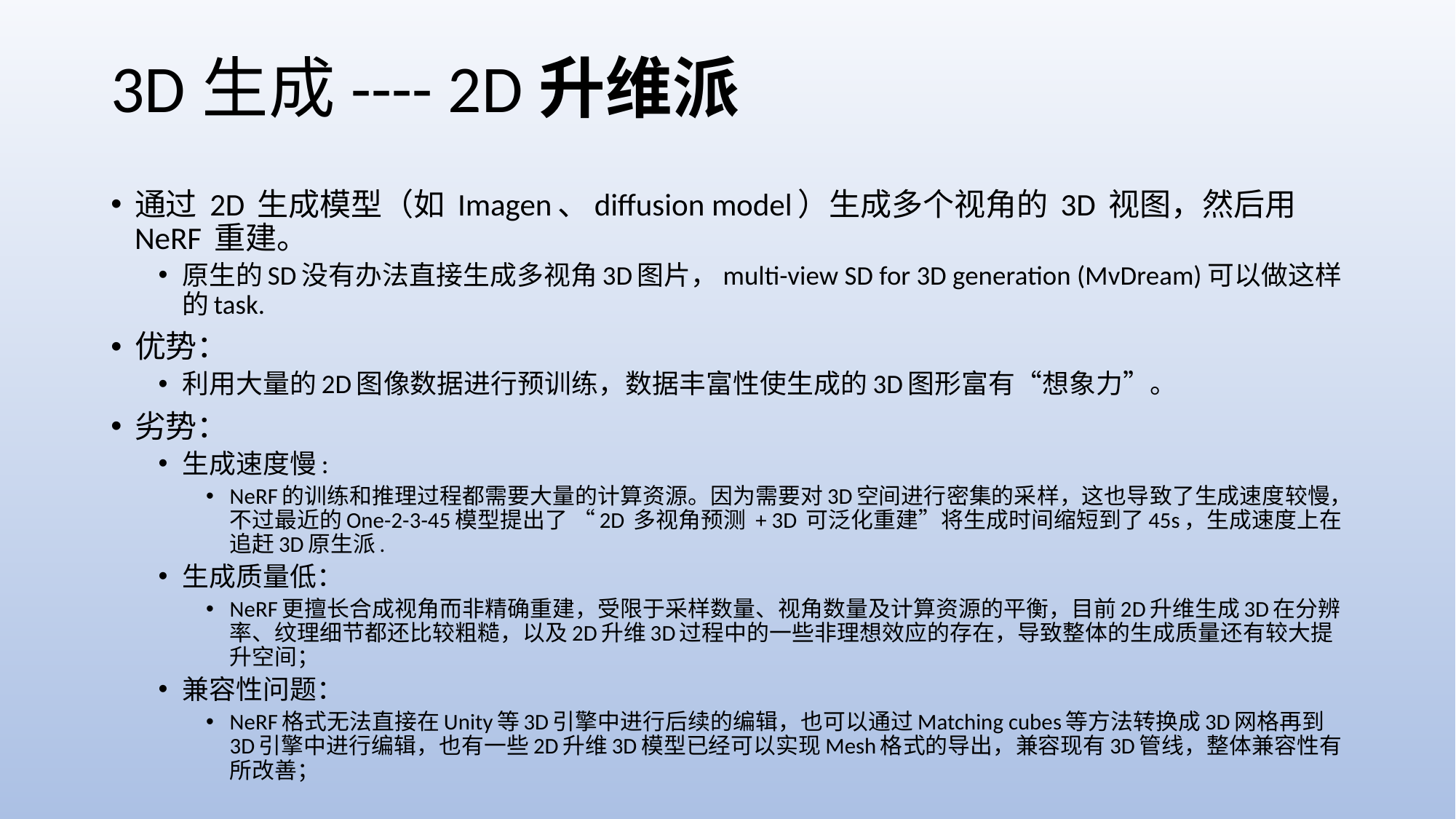

# 3D生成---- 2D升维派
通过 2D 生成模型（如 Imagen、diffusion model）生成多个视角的 3D 视图，然后用 NeRF 重建。
原生的SD没有办法直接生成多视角3D图片，multi-view SD for 3D generation (MvDream)可以做这样的task.
优势：
利用大量的2D图像数据进行预训练，数据丰富性使生成的3D图形富有“想象力”。
劣势：
生成速度慢:
NeRF的训练和推理过程都需要大量的计算资源。因为需要对3D空间进行密集的采样，这也导致了生成速度较慢，不过最近的One-2-3-45模型提出了 “2D 多视角预测 + 3D 可泛化重建”将生成时间缩短到了45s，生成速度上在追赶3D原生派.
生成质量低：
NeRF更擅长合成视角而非精确重建，受限于采样数量、视角数量及计算资源的平衡，目前2D升维生成3D在分辨率、纹理细节都还比较粗糙，以及2D升维3D过程中的一些非理想效应的存在，导致整体的生成质量还有较大提升空间；
兼容性问题：
NeRF格式无法直接在Unity等3D引擎中进行后续的编辑，也可以通过Matching cubes等方法转换成3D网格再到3D引擎中进行编辑，也有一些2D升维3D模型已经可以实现Mesh格式的导出，兼容现有3D管线，整体兼容性有所改善；